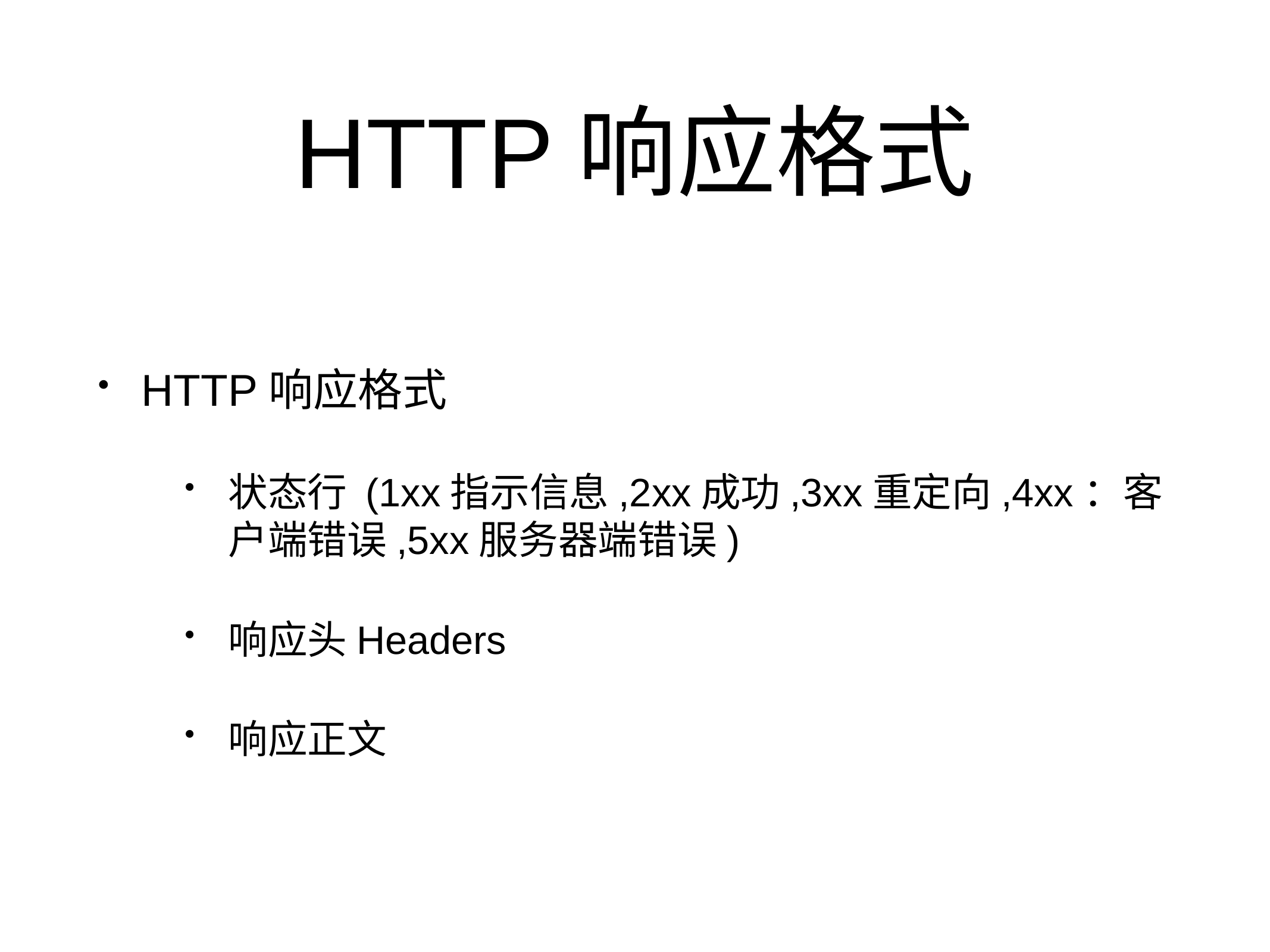

# HTTP响应格式
HTTP响应格式
状态行 (1xx指示信息,2xx成功,3xx重定向,4xx：客户端错误,5xx服务器端错误)
响应头Headers
响应正文